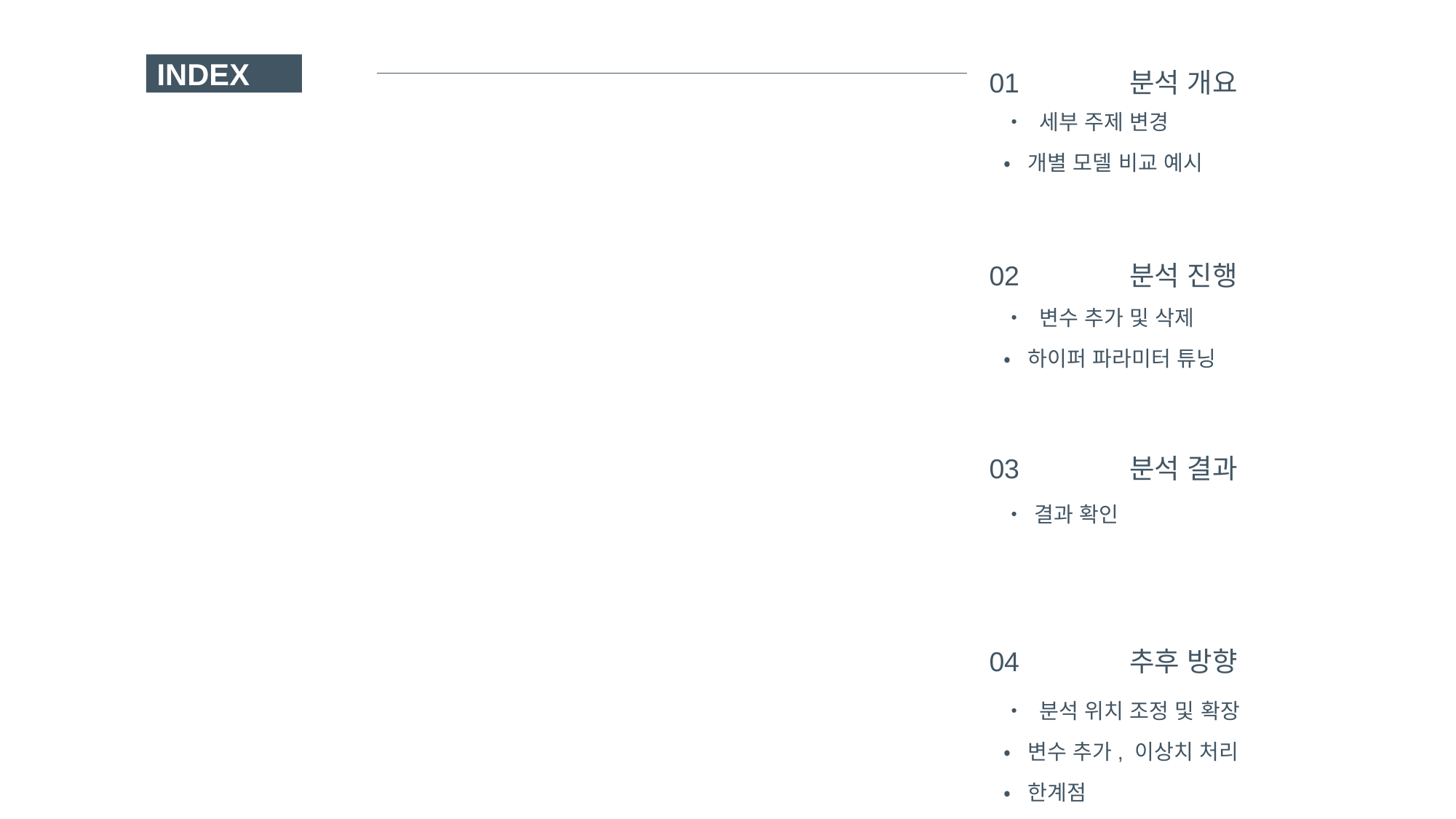

01

02

03

04
분석 개요

분석 진행

분석 결과

추후 방향
INDEX
•  세부 주제 변경
•  개별 모델 비교 예시
•  변수 추가 및 삭제
•  하이퍼 파라미터 튜닝
• 결과 확인
•  분석 위치 조정 및 확장
•  변수 추가, 이상치 처리
•  한계점